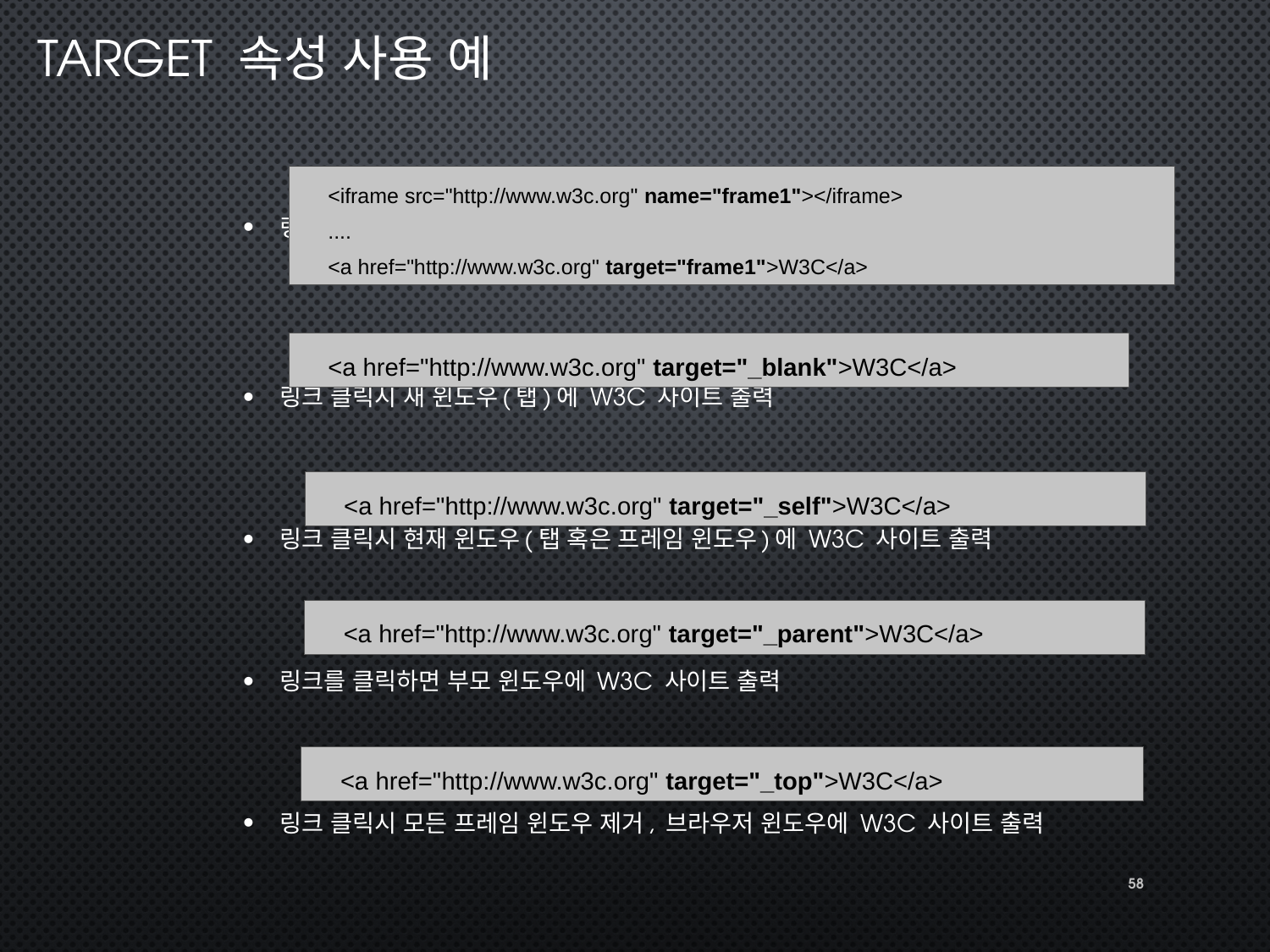

# target 속성 사용 예
<iframe src="http://www.w3c.org" name="frame1"></iframe>
....
<a href="http://www.w3c.org" target="frame1">W3C</a>
링크 클릭시 frame1 이름의 프레임에 http://www.w3c.org 출력

링크 클릭시 새 윈도우(탭)에 W3C 사이트 출력

링크 클릭시 현재 윈도우(탭 혹은 프레임 윈도우)에 W3C 사이트 출력

링크를 클릭하면 부모 윈도우에 W3C 사이트 출력

링크 클릭시 모든 프레임 윈도우 제거, 브라우저 윈도우에 W3C 사이트 출력

<a href="http://www.w3c.org" target="_blank">W3C</a>
<a href="http://www.w3c.org" target="_self">W3C</a>
<a href="http://www.w3c.org" target="_parent">W3C</a>
<a href="http://www.w3c.org" target="_top">W3C</a>
58